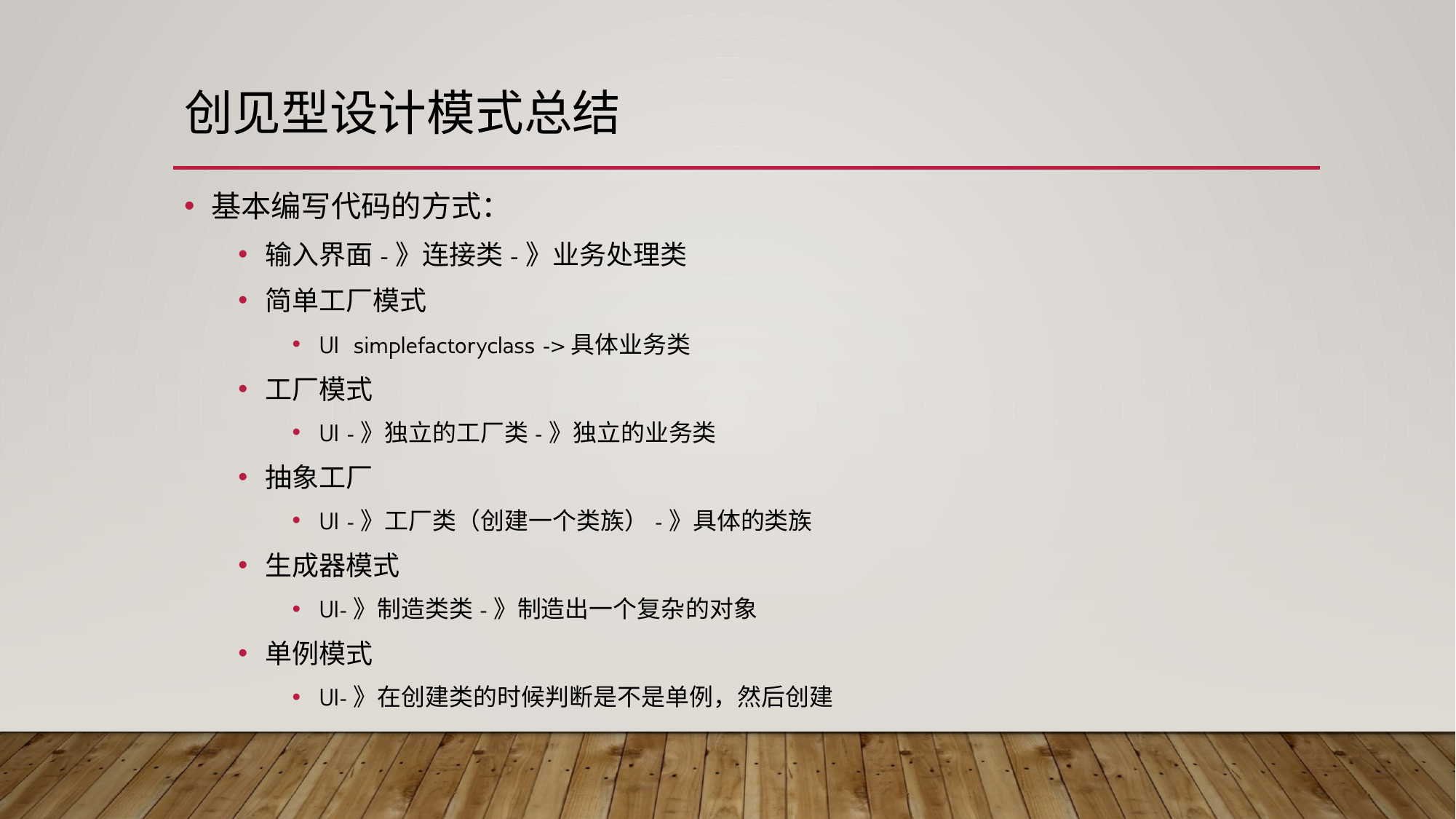

# 创见型设计模式总结
基本编写代码的方式：
输入界面-》连接类-》业务处理类
简单工厂模式
UI  simplefactoryclass ->具体业务类
工厂模式
UI -》独立的工厂类-》独立的业务类
抽象工厂
UI -》工厂类（创建一个类族）-》具体的类族
生成器模式
UI-》制造类类-》制造出一个复杂的对象
单例模式
UI-》在创建类的时候判断是不是单例，然后创建